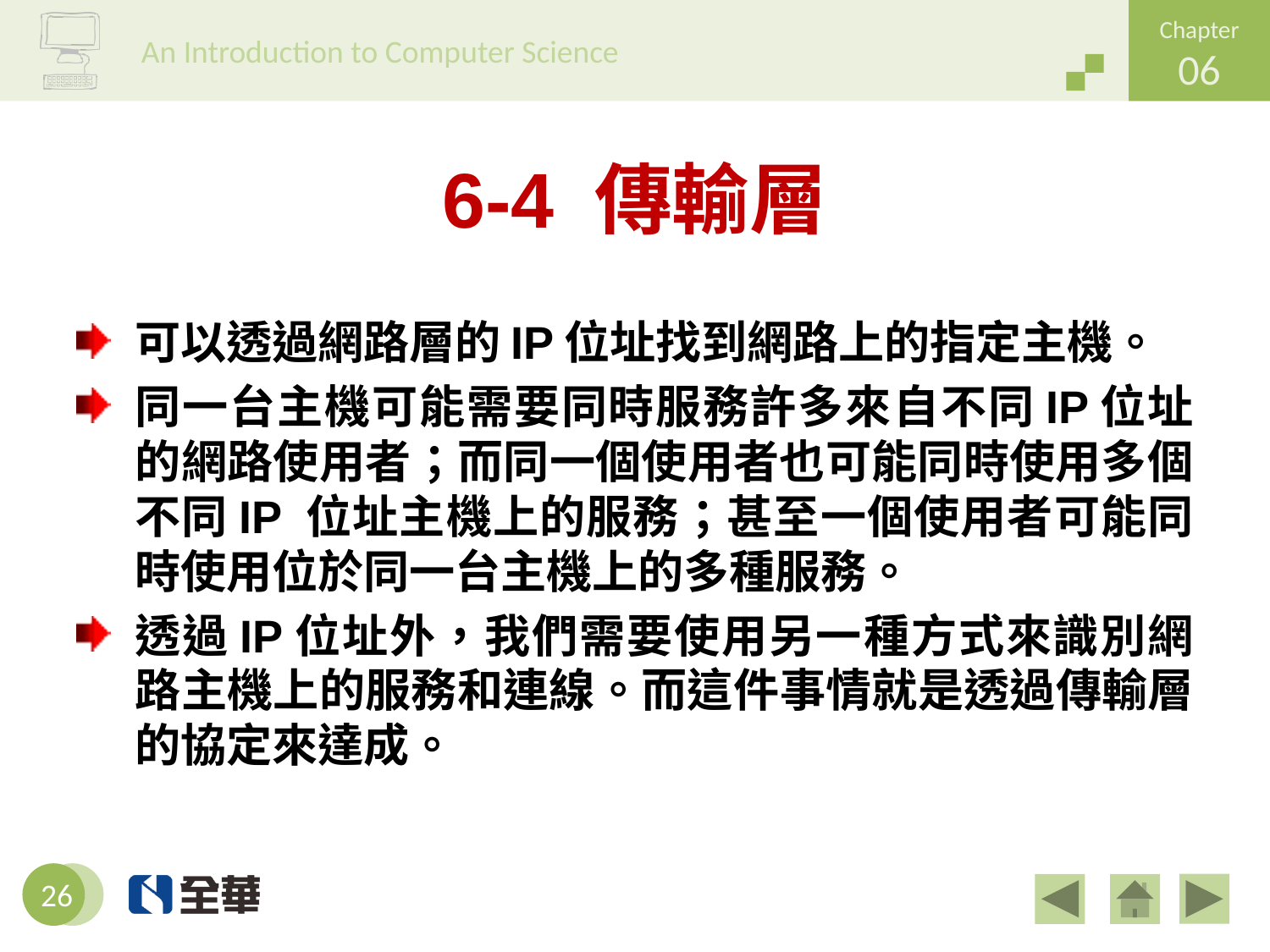

# 6-4 傳輸層
可以透過網路層的IP位址找到網路上的指定主機。
同一台主機可能需要同時服務許多來自不同IP位址的網路使用者；而同一個使用者也可能同時使用多個不同IP 位址主機上的服務；甚至一個使用者可能同時使用位於同一台主機上的多種服務。
透過IP位址外，我們需要使用另一種方式來識別網路主機上的服務和連線。而這件事情就是透過傳輸層的協定來達成。